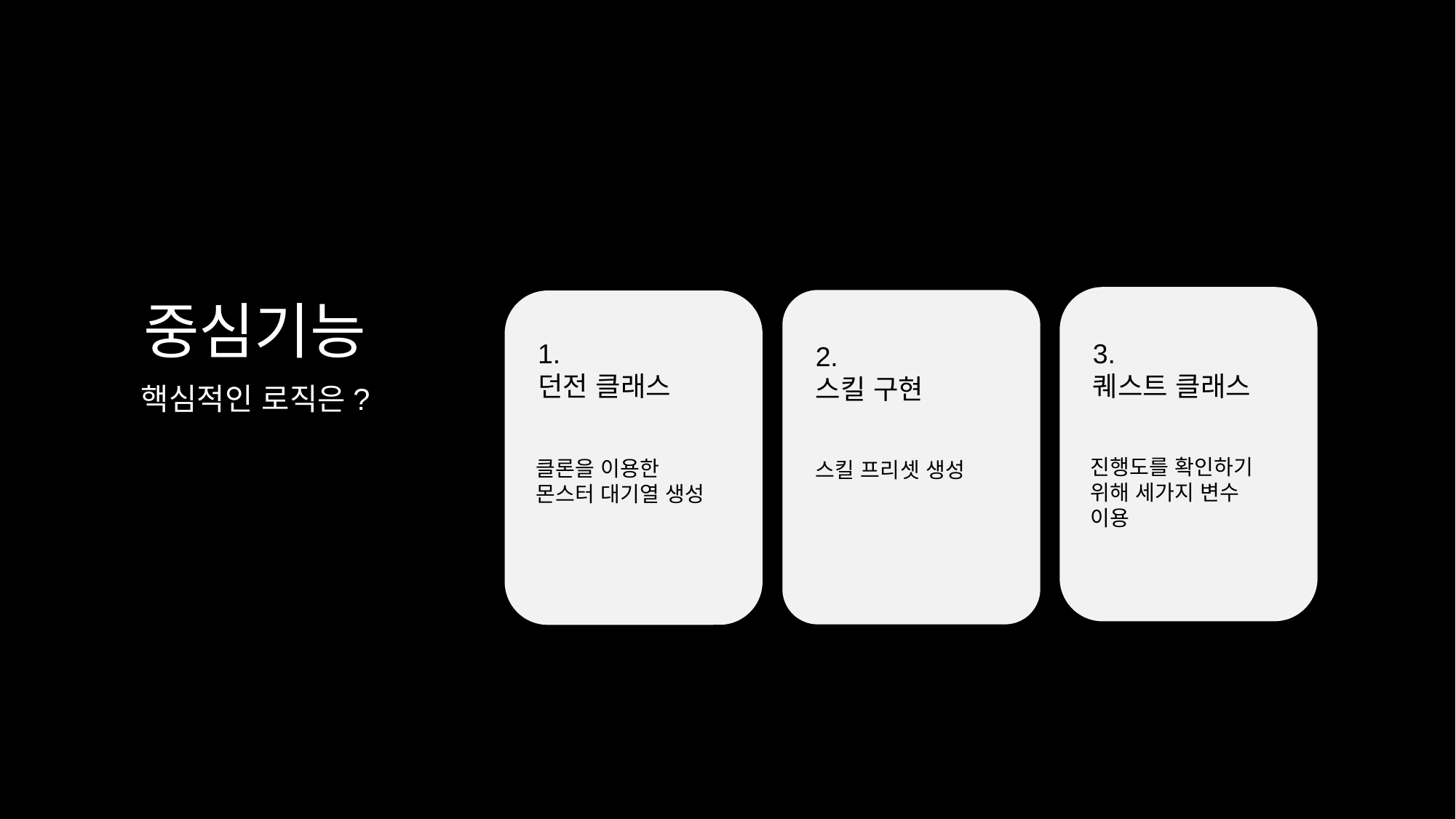

중심기능

3.
퀘스트 클래스
진행도를 확인하기
위해 세가지 변수
이용

2.
스킬 구현
스킬 프리셋 생성

1.
던전 클래스
핵심적인 로직은?
클론을 이용한
몬스터 대기열 생성